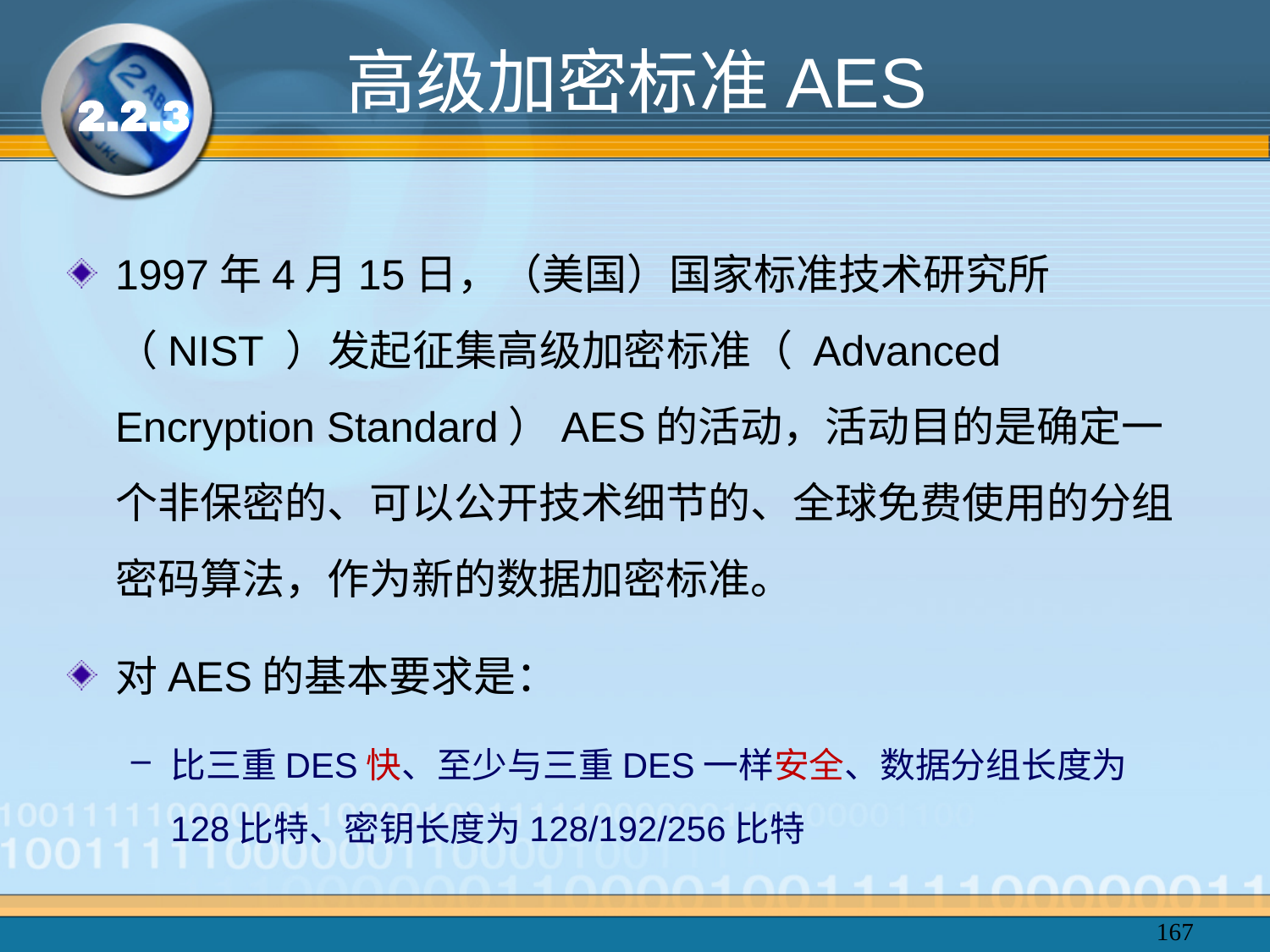

# 高级加密标准AES
2.2.3
1997年4月15日，（美国）国家标准技术研究所（NIST ）发起征集高级加密标准（ Advanced Encryption Standard）AES的活动，活动目的是确定一个非保密的、可以公开技术细节的、全球免费使用的分组密码算法，作为新的数据加密标准。
对AES的基本要求是：
比三重DES快、至少与三重DES一样安全、数据分组长度为128比特、密钥长度为128/192/256比特
167